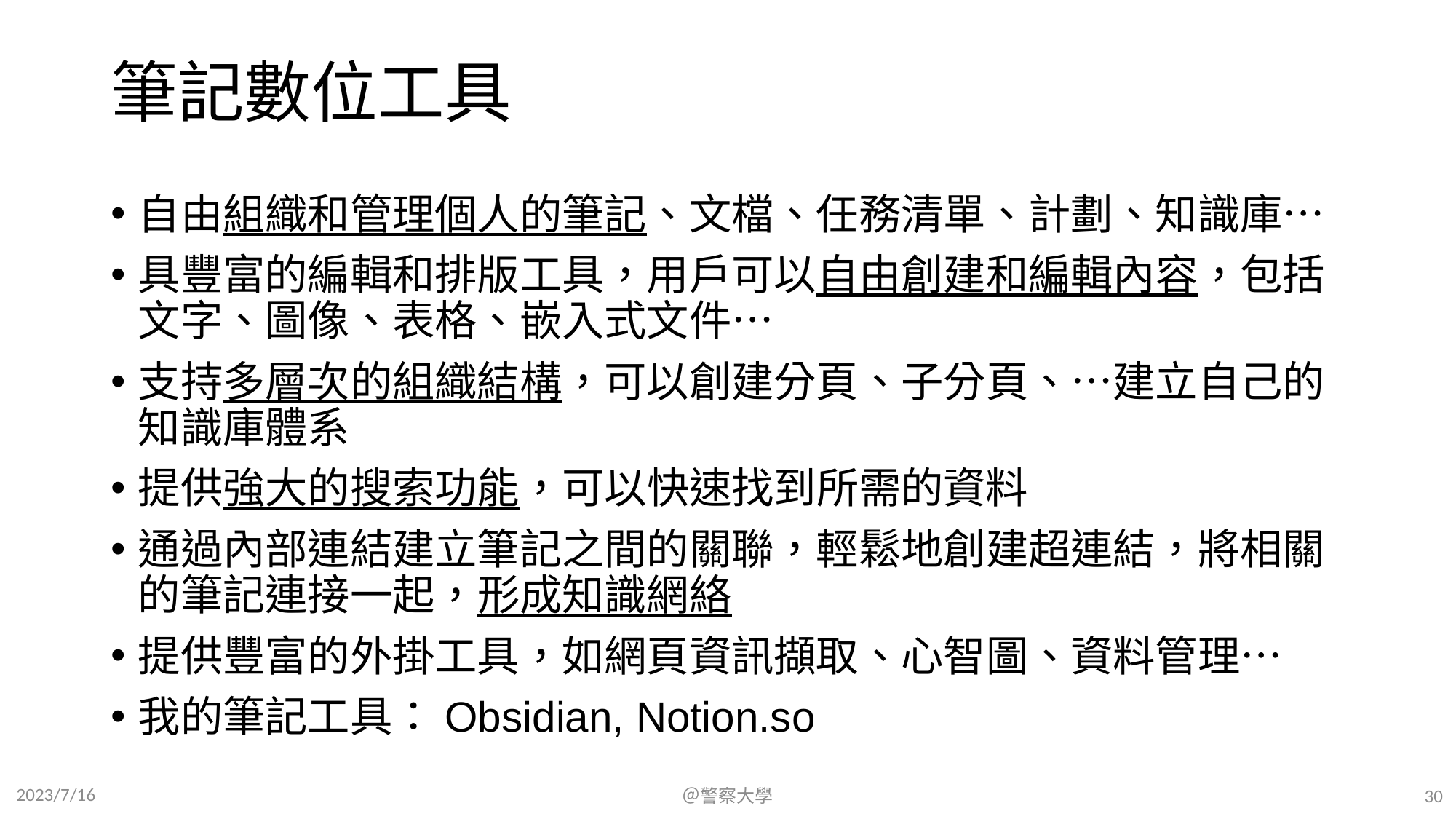

# 筆記數位工具
自由組織和管理個人的筆記、文檔、任務清單、計劃、知識庫…
具豐富的編輯和排版工具，用戶可以自由創建和編輯內容，包括文字、圖像、表格、嵌入式文件…
支持多層次的組織結構，可以創建分頁、子分頁、…建立自己的知識庫體系
提供強大的搜索功能，可以快速找到所需的資料
通過內部連結建立筆記之間的關聯，輕鬆地創建超連結，將相關的筆記連接一起，形成知識網絡
提供豐富的外掛工具，如網頁資訊擷取、心智圖、資料管理…
我的筆記工具：Obsidian, Notion.so

2023/7/16
＠警察大學
30